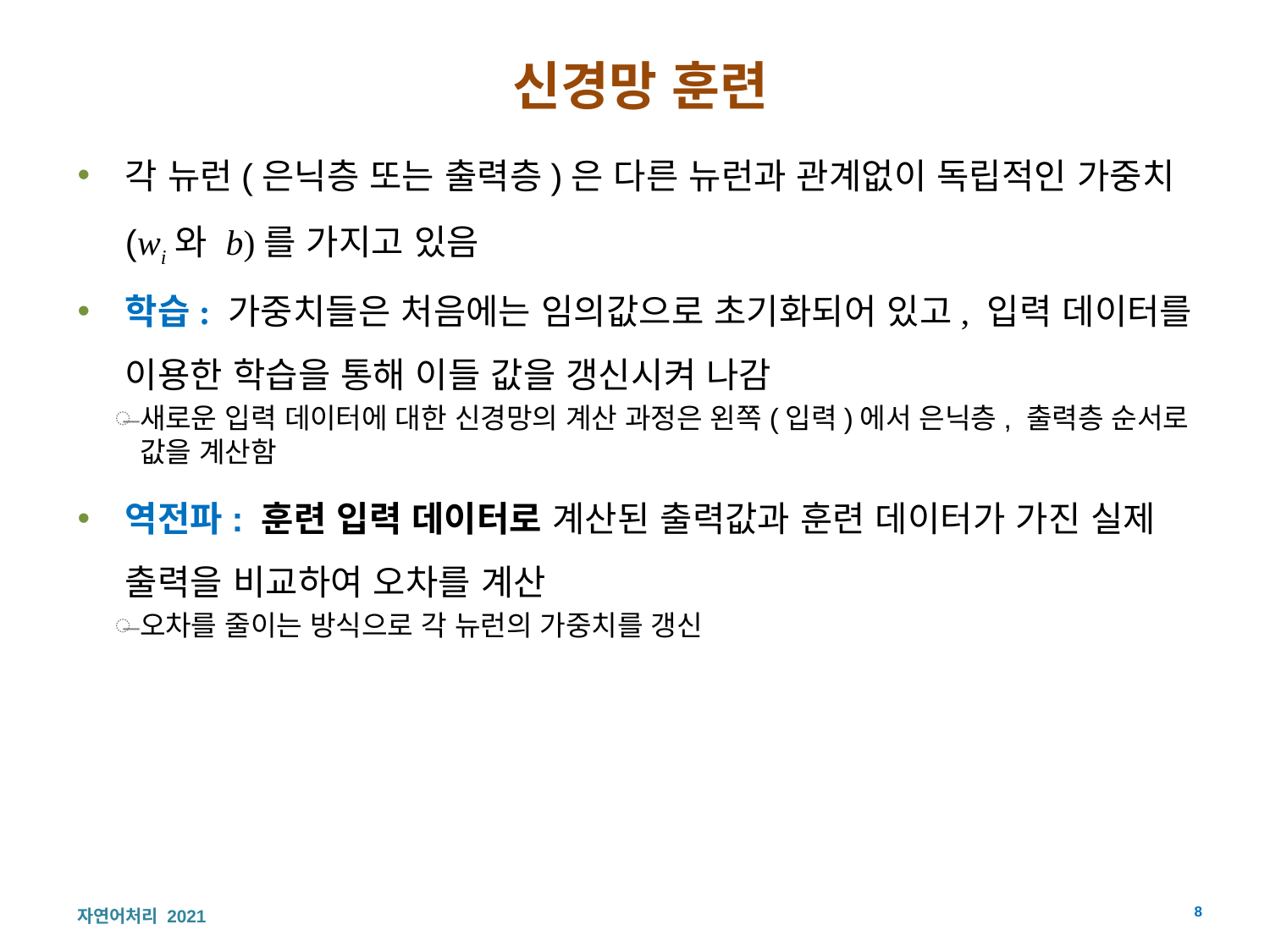

# 신경망 훈련
각 뉴런(은닉층 또는 출력층)은 다른 뉴런과 관계없이 독립적인 가중치(wi와 b)를 가지고 있음
학습: 가중치들은 처음에는 임의값으로 초기화되어 있고, 입력 데이터를 이용한 학습을 통해 이들 값을 갱신시켜 나감
새로운 입력 데이터에 대한 신경망의 계산 과정은 왼쪽(입력)에서 은닉층, 출력층 순서로 값을 계산함
역전파: 훈련 입력 데이터로 계산된 출력값과 훈련 데이터가 가진 실제 출력을 비교하여 오차를 계산
오차를 줄이는 방식으로 각 뉴런의 가중치를 갱신